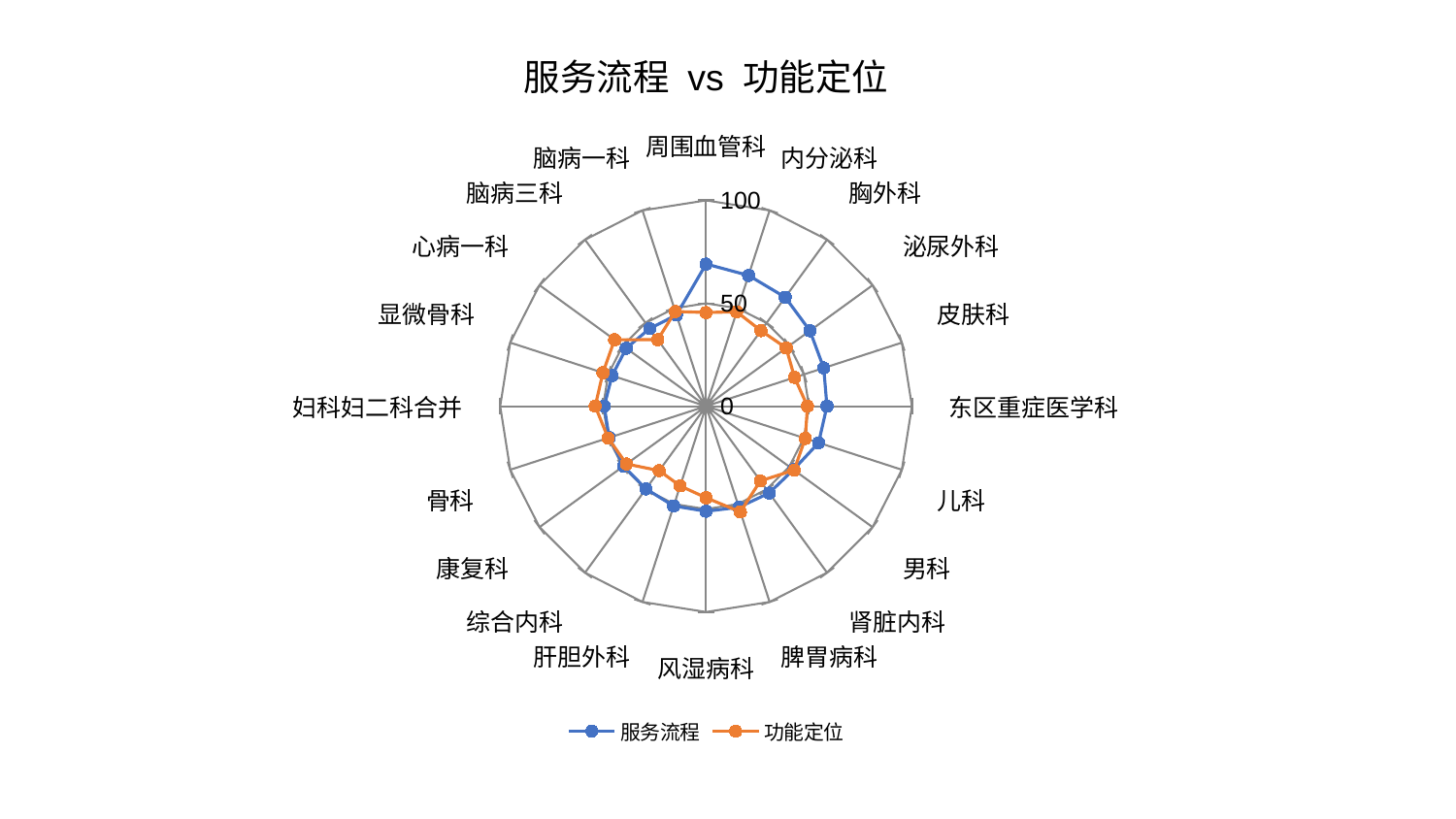

### Chart: 服务流程 vs 功能定位

| Category | 服务流程 | 功能定位 |
|---|---|---|
| 周围血管科 | 69.07603051343327 | 45.52707147089133 |
| 内分泌科 | 66.82540878997554 | 48.20364101747119 |
| 胸外科 | 65.42760809415562 | 45.38032659071407 |
| 泌尿外科 | 62.383219150544264 | 48.13804728247136 |
| 皮肤科 | 60.10604386875552 | 45.22356527329607 |
| 东区重症医学科 | 58.734466218136575 | 49.258323770244665 |
| 儿科 | 57.50587154527413 | 50.69617257556357 |
| 男科 | 52.49944386246041 | 52.89645037695409 |
| 肾脏内科 | 52.194466020028976 | 44.88622150699431 |
| 脾胃病科 | 51.65110977308834 | 54.030554833882526 |
| 风湿病科 | 51.0624085666908 | 44.51516149153193 |
| 肝胆外科 | 50.9746631844492 | 40.731419651925385 |
| 综合内科 | 49.68942786352125 | 38.726048686834375 |
| 康复科 | 49.52240060542052 | 47.787951265678124 |
| 骨科 | 49.48813277362362 | 50.04954734599355 |
| 妇科妇二科合并 | 49.46065717856648 | 53.83607955595682 |
| 显微骨科 | 48.01020337407601 | 52.67576318249433 |
| 心病一科 | 47.926199301793524 | 54.92994107261996 |
| 脑病三科 | 46.60910685421208 | 39.95355002726532 |
| 脑病一科 | 46.59107366650095 | 48.368608897796996 |
61